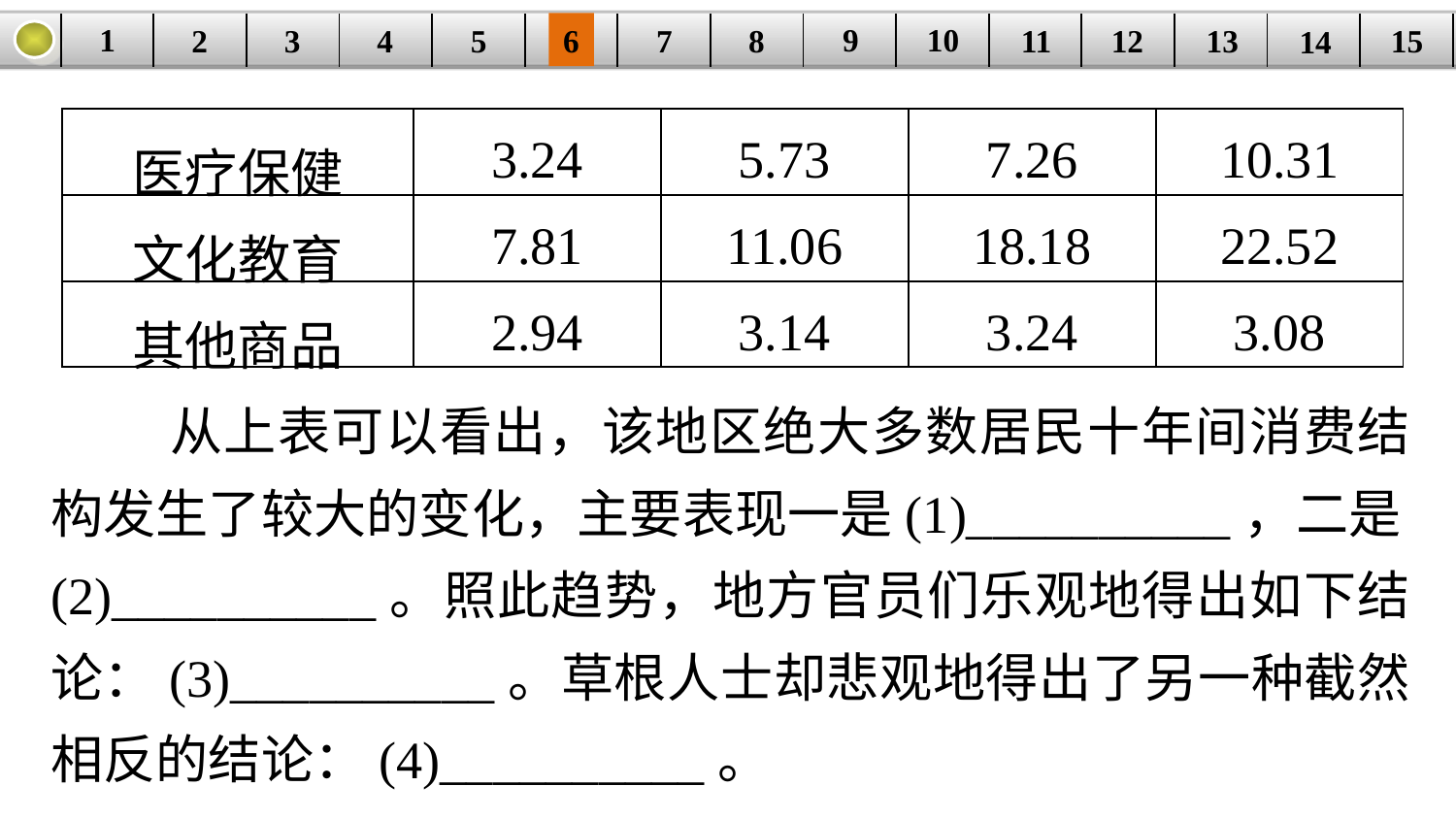

9
10
1
3
4
5
6
8
11
2
12
15
|  |  |  |  |  |  |  |  |  |  |  |  |  |  |  |
| --- | --- | --- | --- | --- | --- | --- | --- | --- | --- | --- | --- | --- | --- | --- |
7
13
14

| 医疗保健 | 3.24 | 5.73 | 7.26 | 10.31 |
| --- | --- | --- | --- | --- |
| 文化教育 | 7.81 | 11.06 | 18.18 | 22.52 |
| 其他商品 | 2.94 | 3.14 | 3.24 | 3.08 |
        从上表可以看出，该地区绝大多数居民十年间消费结构发生了较大的变化，主要表现一是(1)__________，二是(2)__________。照此趋势，地方官员们乐观地得出如下结论：(3)__________。草根人士却悲观地得出了另一种截然相反的结论：(4)__________。